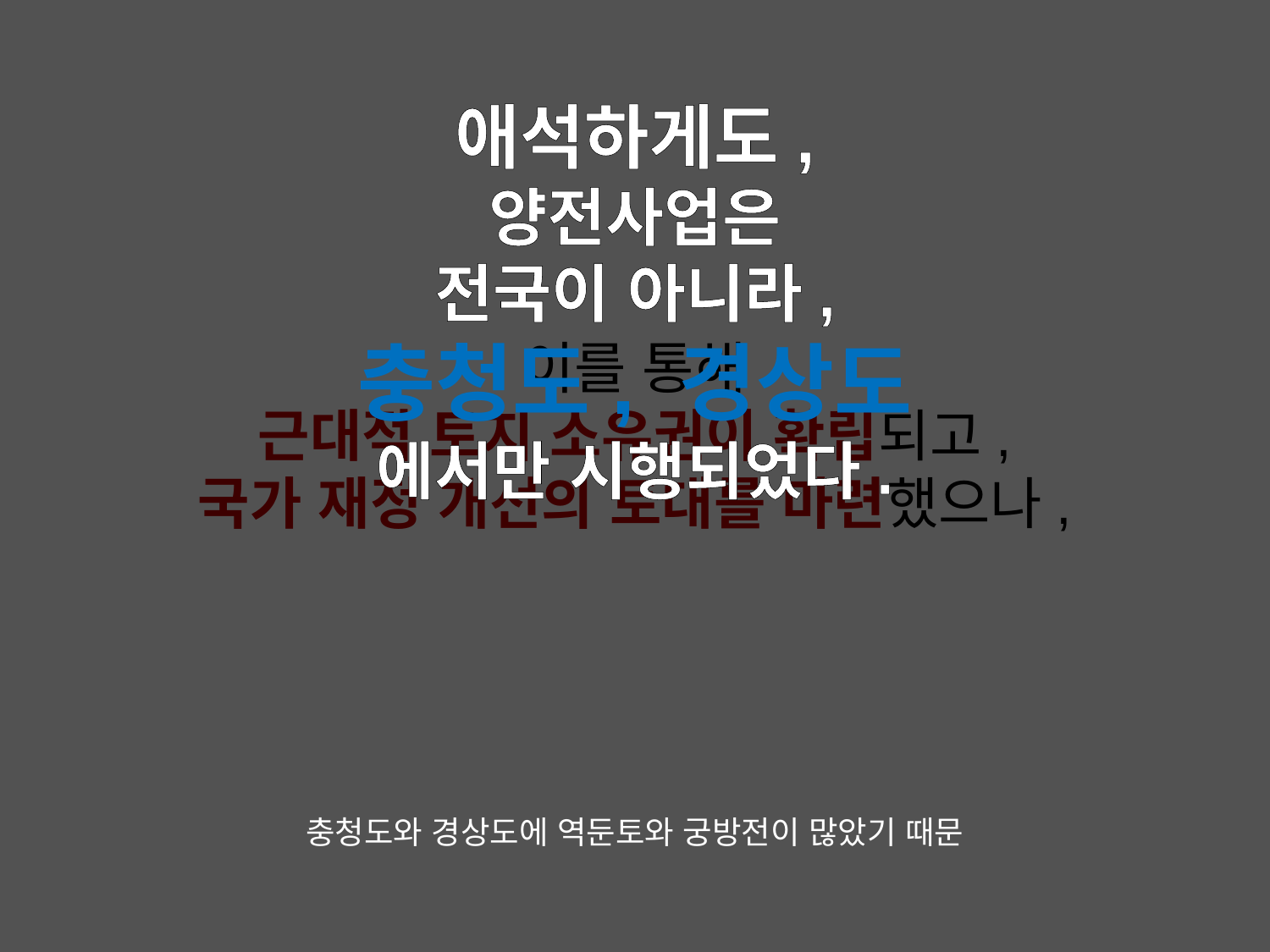

애석하게도,
양전사업은
전국이 아니라,
충청도, 경상도
에서만 시행되었다.
이를 통해
근대적 토지 소유권이 확립되고,
국가 재정 개선의 토대를 마련했으나,
충청도와 경상도에 역둔토와 궁방전이 많았기 때문